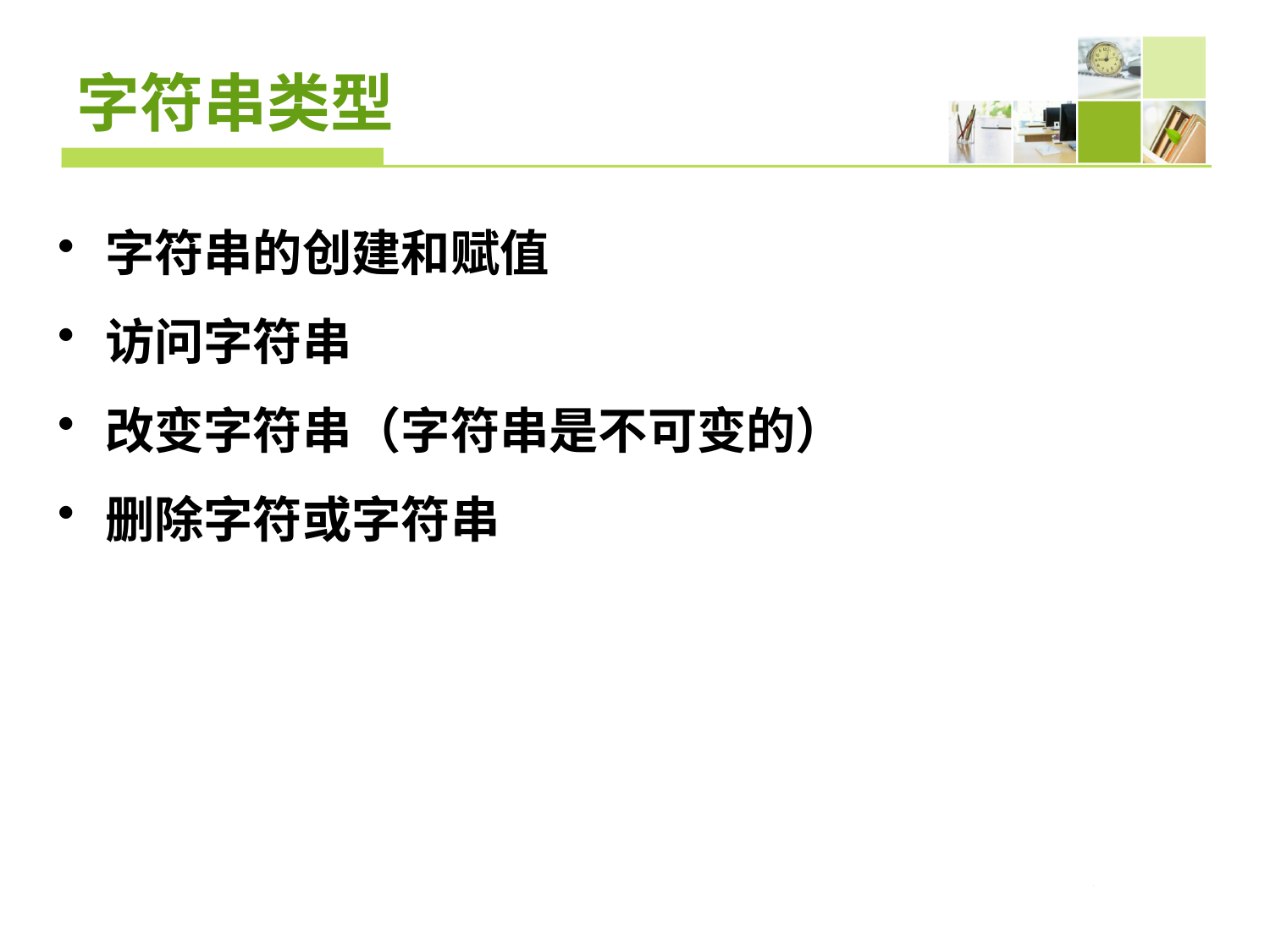

# 字符串类型
字符串的创建和赋值
访问字符串
改变字符串（字符串是不可变的）
删除字符或字符串